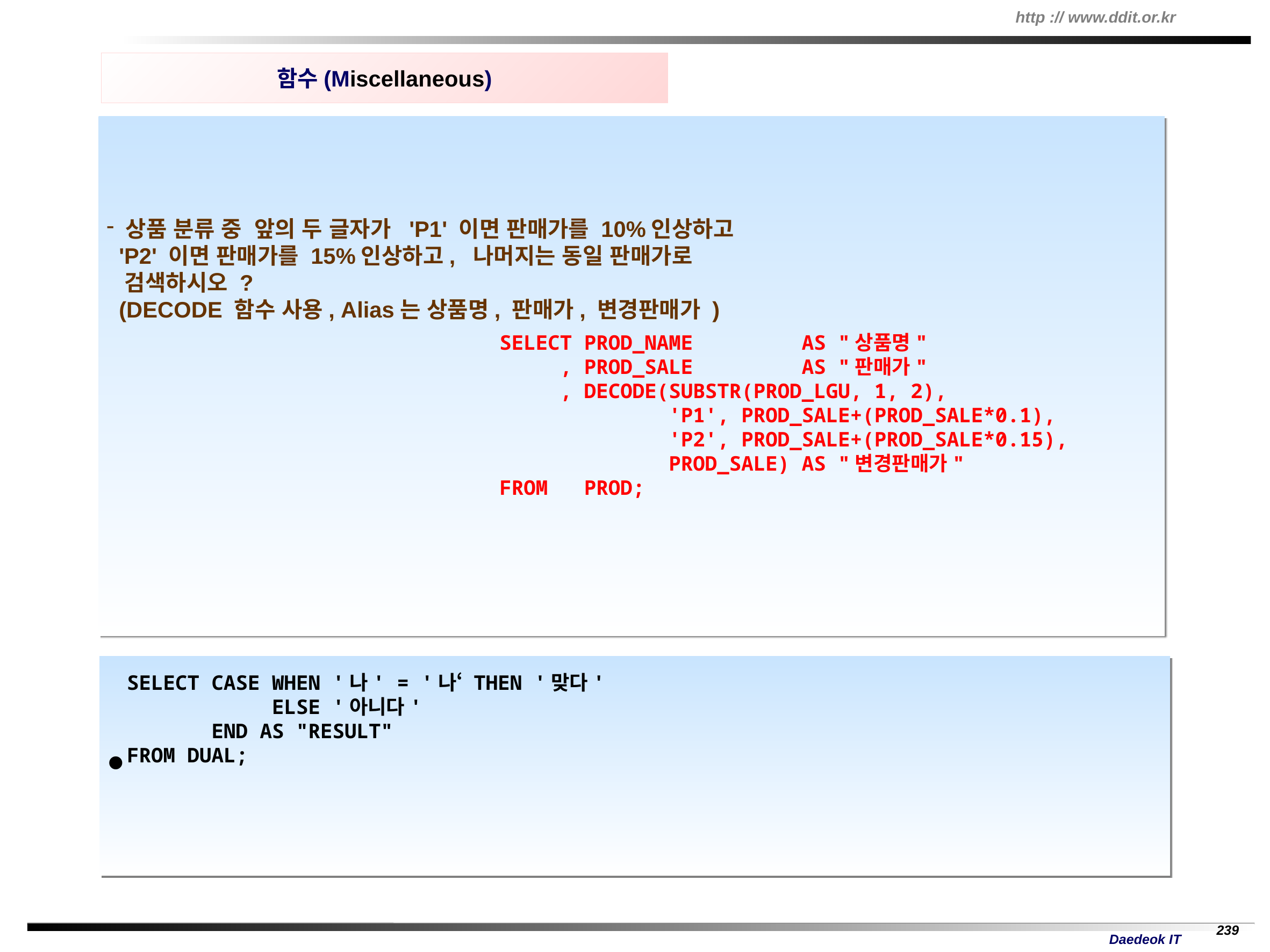

함수(Miscellaneous)
상품 분류 중  앞의 두 글자가  'P1' 이면 판매가를 10%인상하고
  'P2' 이면 판매가를 15%인상하고,  나머지는 동일 판매가로
  검색하시오 ?
  (DECODE 함수 사용, Alias는 상품명, 판매가, 변경판매가 )

SELECT PROD_NAME         AS "상품명"
     , PROD_SALE         AS "판매가"
     , DECODE(SUBSTR(PROD_LGU, 1, 2),
              'P1', PROD_SALE+(PROD_SALE*0.1),
              'P2', PROD_SALE+(PROD_SALE*0.15),
              PROD_SALE) AS "변경판매가"
FROM   PROD;

SELECT CASE WHEN '나' = '나‘ THEN '맞다'
            ELSE '아니다'
       END AS "RESULT"
FROM DUAL;